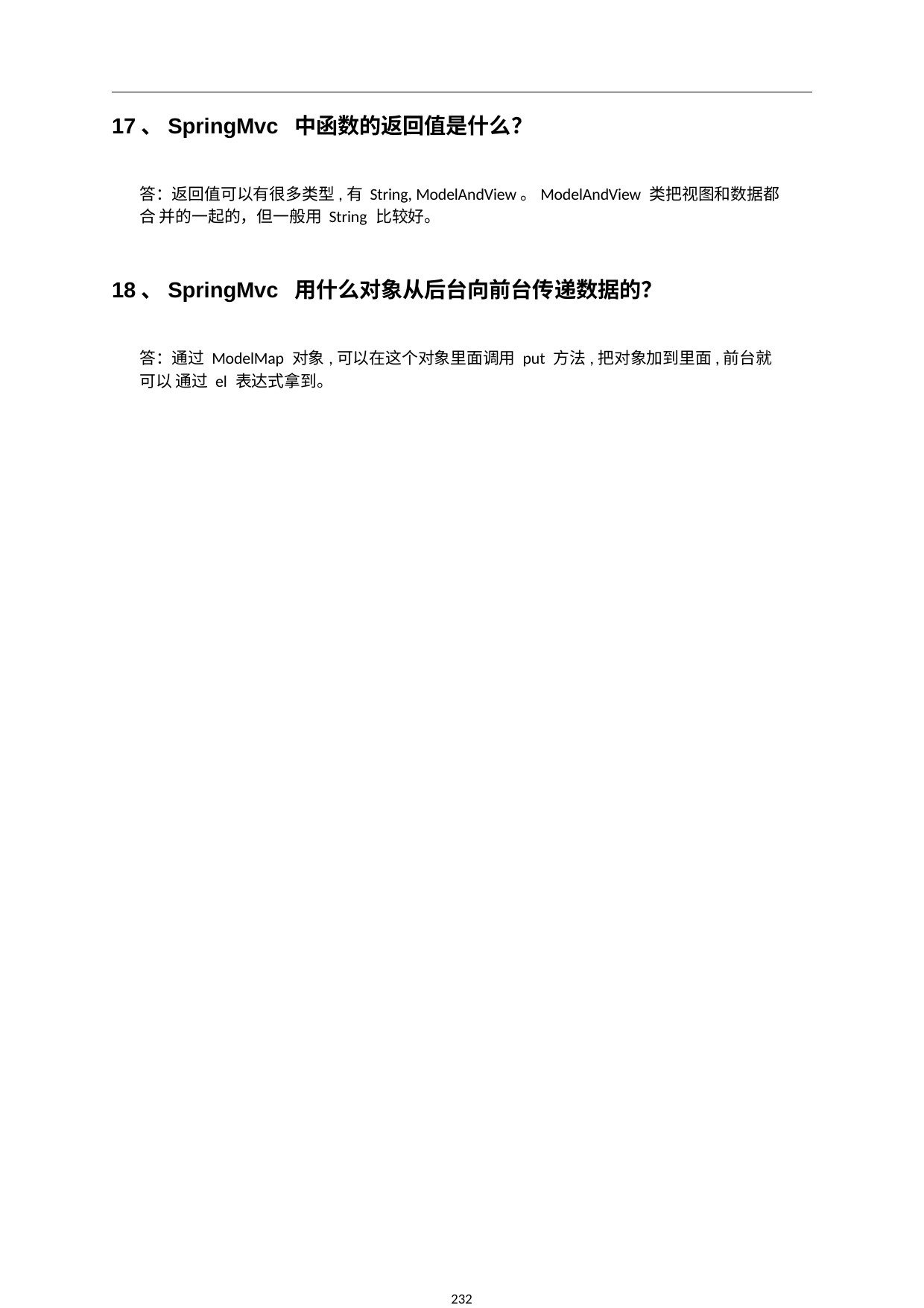

17、SpringMvc 中函数的返回值是什么？

答：返回值可以有很多类型,有 String, ModelAndView。ModelAndView 类把视图和数据都合 并的一起的，但一般用 String 比较好。

18、SpringMvc 用什么对象从后台向前台传递数据的？

答：通过 ModelMap 对象,可以在这个对象里面调用 put 方法,把对象加到里面,前台就可以 通过 el 表达式拿到。
232